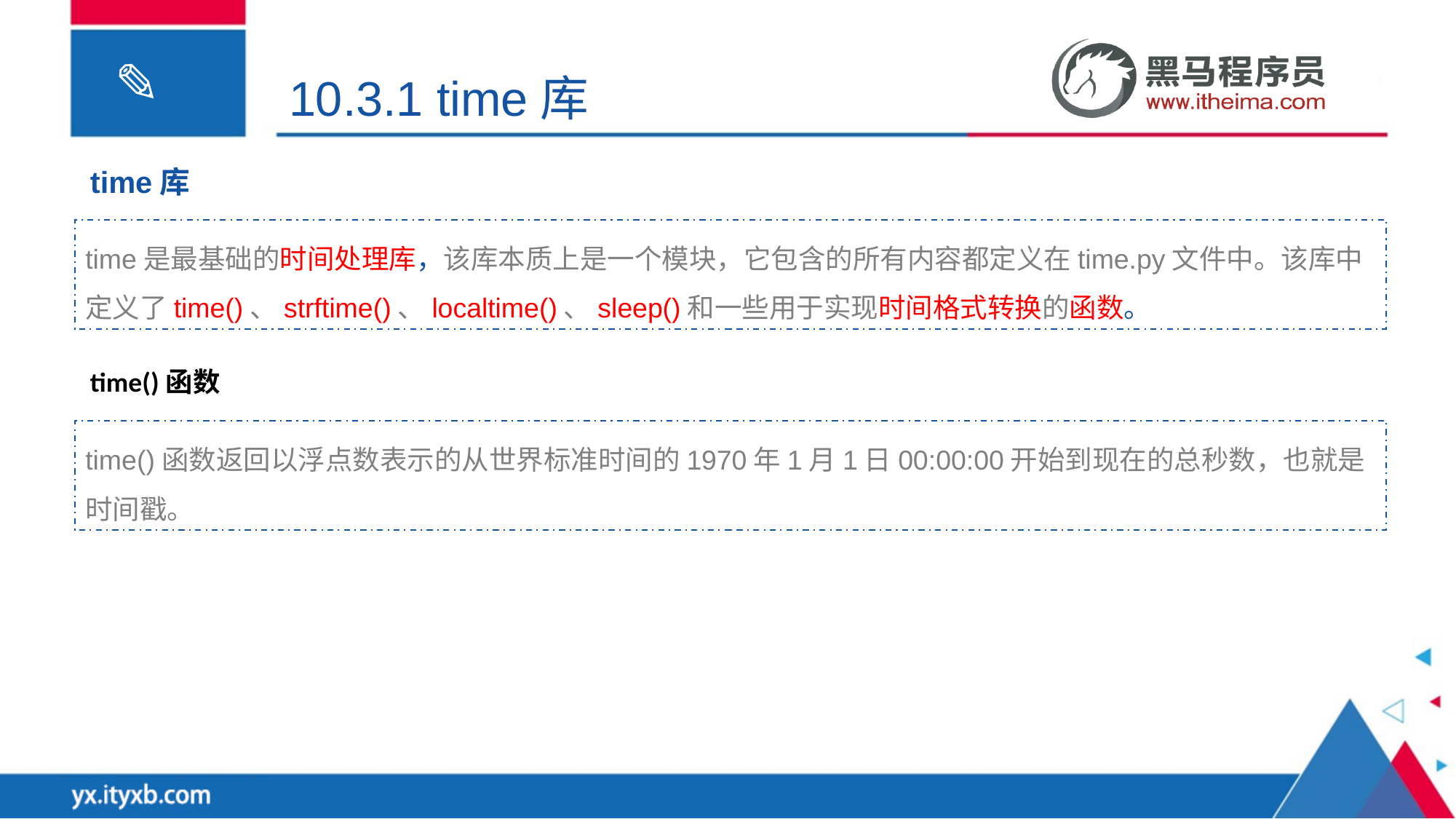

10.3.1 time库
time库
time是最基础的时间处理库，该库本质上是一个模块，它包含的所有内容都定义在time.py文件中。该库中定义了time()、strftime()、localtime()、sleep()和一些用于实现时间格式转换的函数。
time()函数
time()函数返回以浮点数表示的从世界标准时间的1970年1月1日00:00:00开始到现在的总秒数，也就是时间戳。